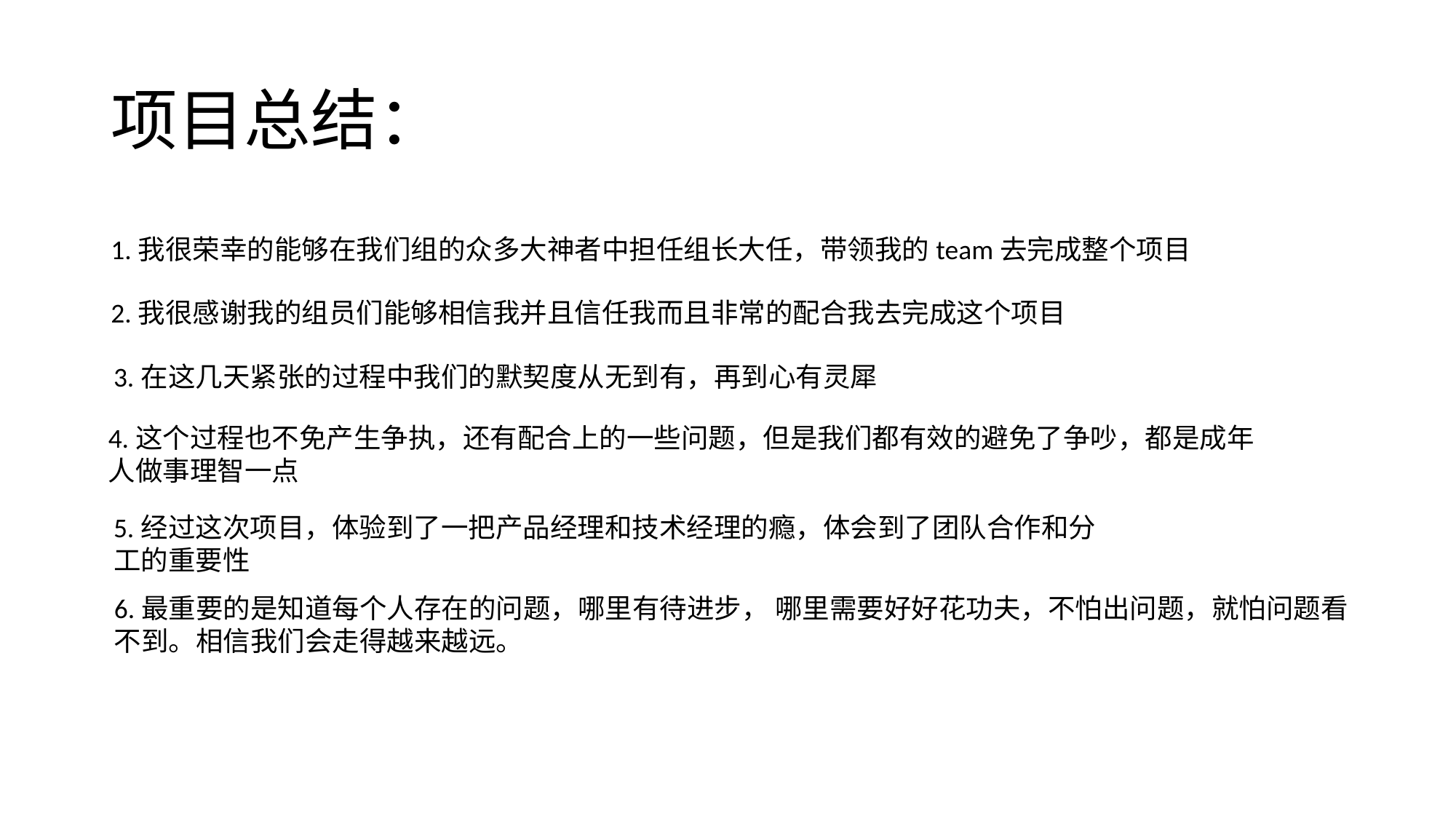

# 项目总结：
1.我很荣幸的能够在我们组的众多大神者中担任组长大任，带领我的team去完成整个项目

2.我很感谢我的组员们能够相信我并且信任我而且非常的配合我去完成这个项目
3.在这几天紧张的过程中我们的默契度从无到有，再到心有灵犀
4.这个过程也不免产生争执，还有配合上的一些问题，但是我们都有效的避免了争吵，都是成年人做事理智一点
5.经过这次项目，体验到了一把产品经理和技术经理的瘾，体会到了团队合作和分工的重要性
6.最重要的是知道每个人存在的问题，哪里有待进步， 哪里需要好好花功夫，不怕出问题，就怕问题看不到。相信我们会走得越来越远。